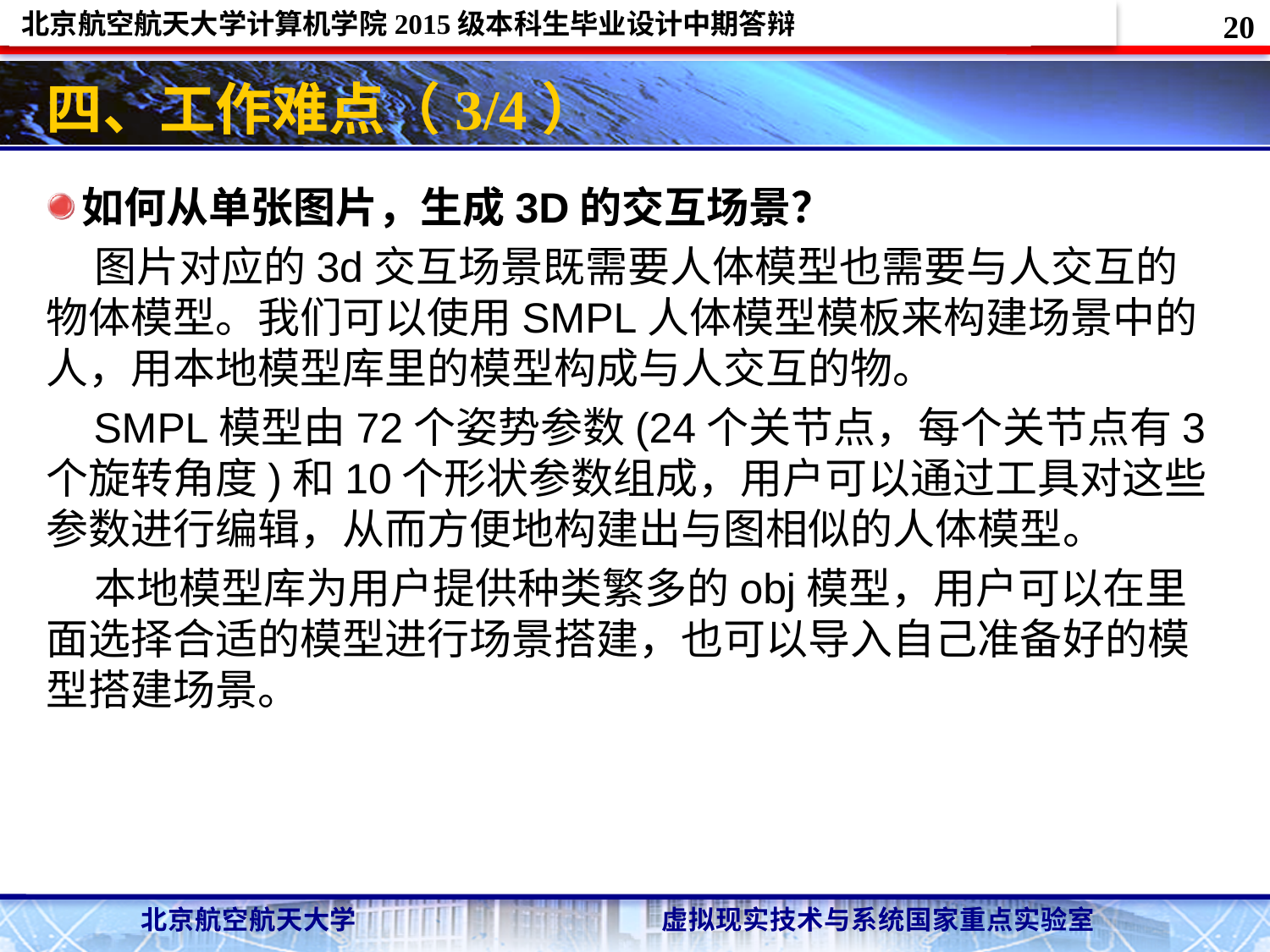

20
# 四、工作难点（3/4）
如何从单张图片，生成3D的交互场景？
    图片对应的3d交互场景既需要人体模型也需要与人交互的物体模型。我们可以使用SMPL人体模型模板来构建场景中的人，用本地模型库里的模型构成与人交互的物。
    SMPL模型由72个姿势参数(24个关节点，每个关节点有3个旋转角度)和10个形状参数组成，用户可以通过工具对这些参数进行编辑，从而方便地构建出与图相似的人体模型。
    本地模型库为用户提供种类繁多的obj模型，用户可以在里面选择合适的模型进行场景搭建，也可以导入自己准备好的模型搭建场景。